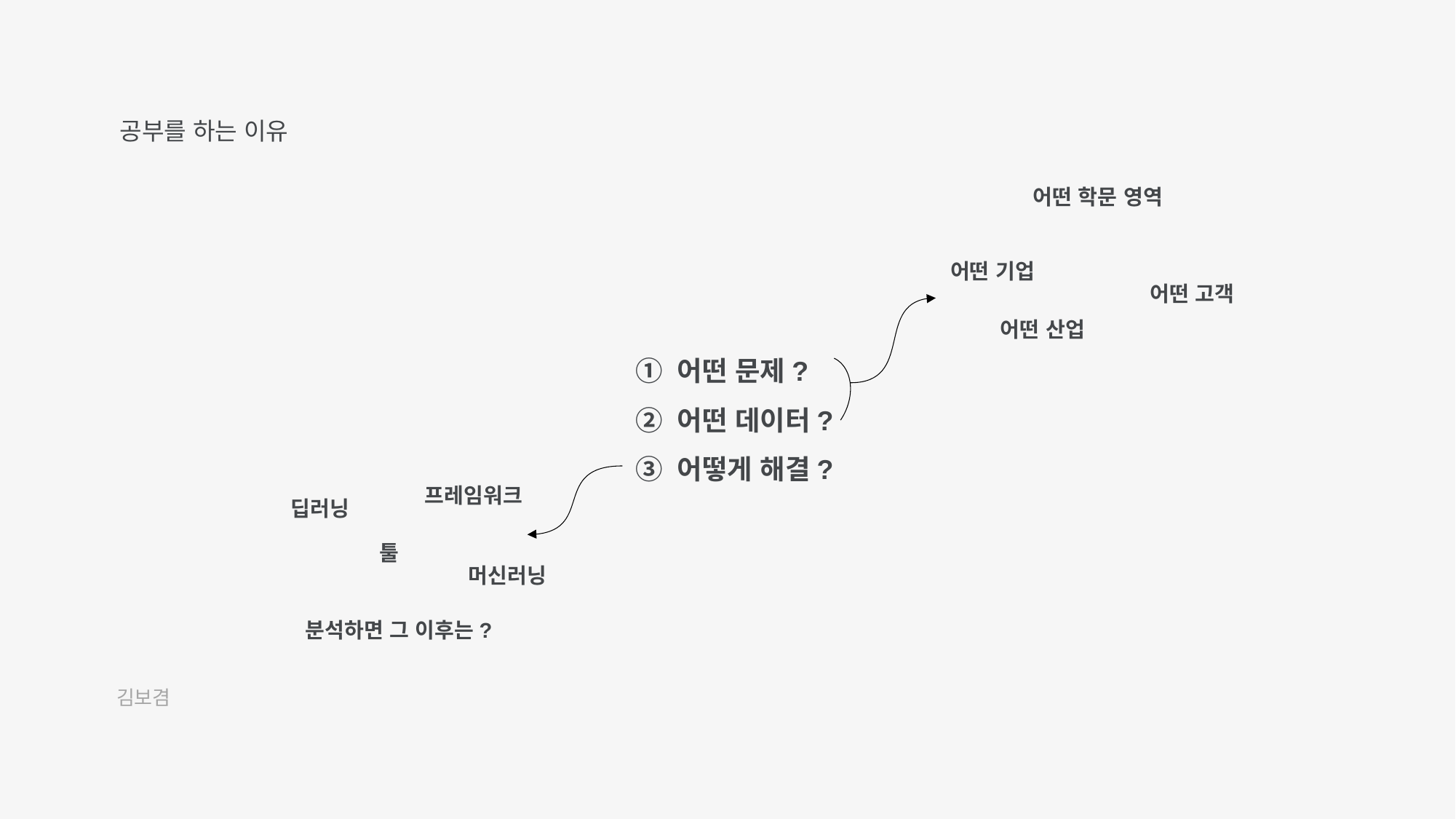

공부를 하는 이유
어떤 학문 영역
어떤 기업
어떤 고객
어떤 산업
① 어떤 문제?
② 어떤 데이터?
③ 어떻게 해결?

프레임워크
딥러닝
툴
머신러닝
분석하면 그 이후는?
김보겸